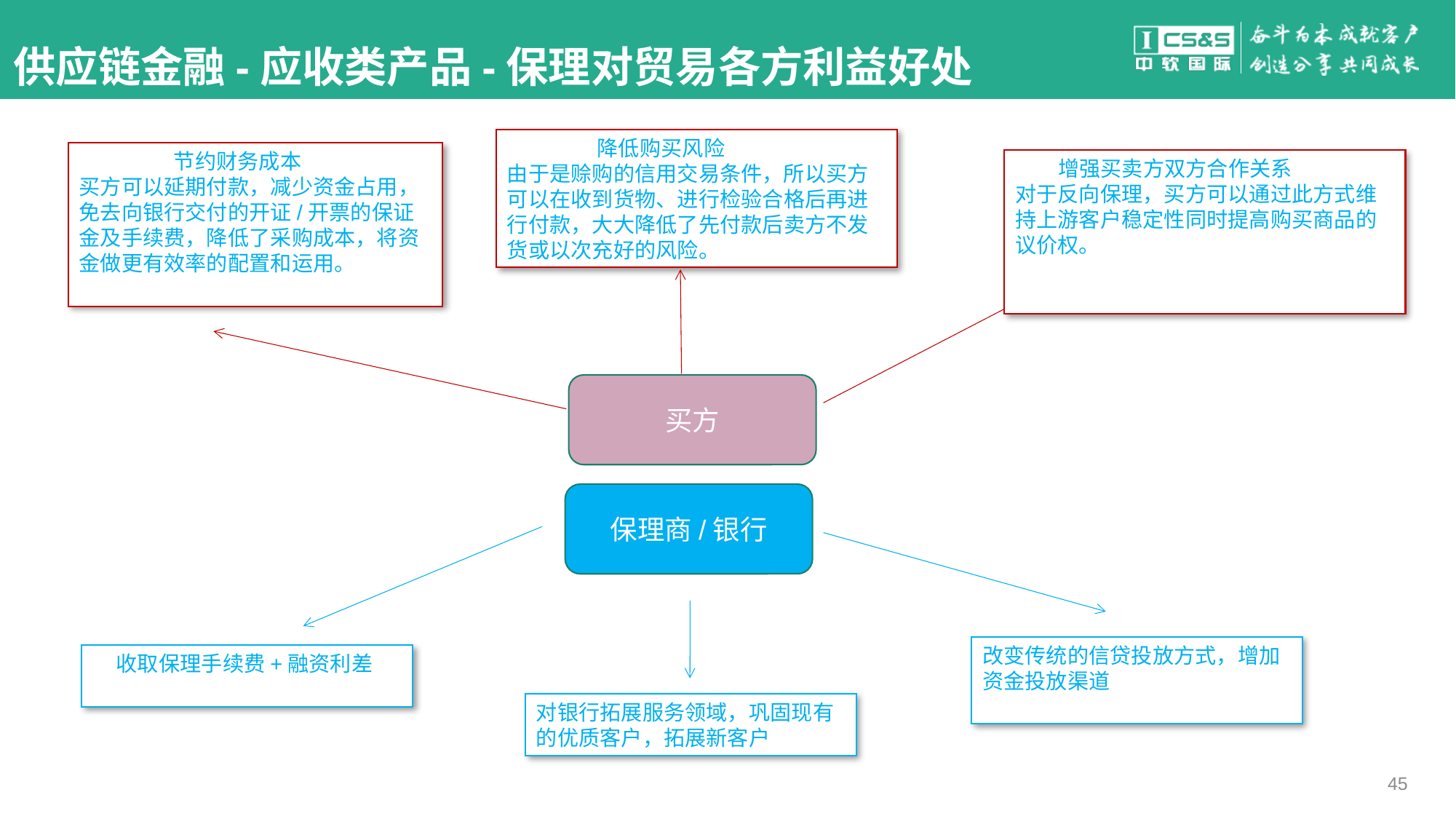

# 供应链金融-应收类产品-保理对贸易各方利益好处
                  降低购买风险
由于是赊购的信用交易条件，所以买方可以在收到货物、进行检验合格后再进行付款，大大降低了先付款后卖方不发货或以次充好的风险。
                   节约财务成本
买方可以延期付款，减少资金占用，免去向银行交付的开证/开票的保证金及手续费，降低了采购成本，将资金做更有效率的配置和运用。

        增强买卖方双方合作关系
对于反向保理，买方可以通过此方式维持上游客户稳定性同时提高购买商品的议价权。

买方
保理商/银行
改变传统的信贷投放方式，增加资金投放渠道

    收取保理手续费+融资利差

对银行拓展服务领域，巩固现有的优质客户，拓展新客户
45